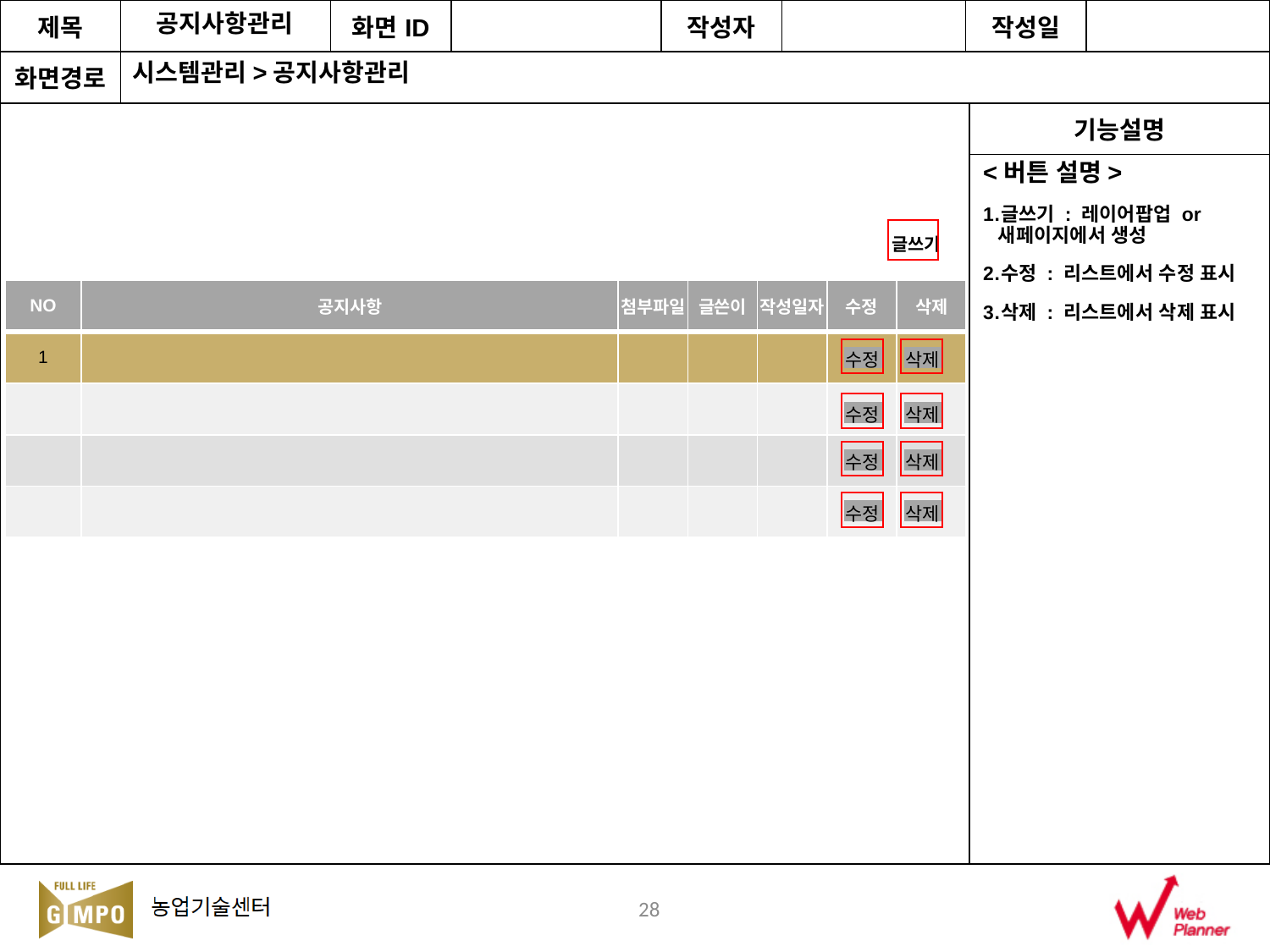

공지사항관리

시스템관리>공지사항관리
<버튼 설명>
글쓰기 : 레이어팝업 or 새페이지에서 생성
수정 : 리스트에서 수정 표시
삭제 : 리스트에서 삭제 표시

글쓰기

| NO | 공지사항 | 첨부파일 | 글쓴이 | 작성일자 | 수정 | 삭제 |
| --- | --- | --- | --- | --- | --- | --- |
| 1 |  |  |  |  |  |  |
|  |  |  |  |  |  |  |
|  |  |  |  |  |  |  |
|  |  |  |  |  |  |  |
수정
삭제

수정
삭제

수정
삭제

수정
삭제

28